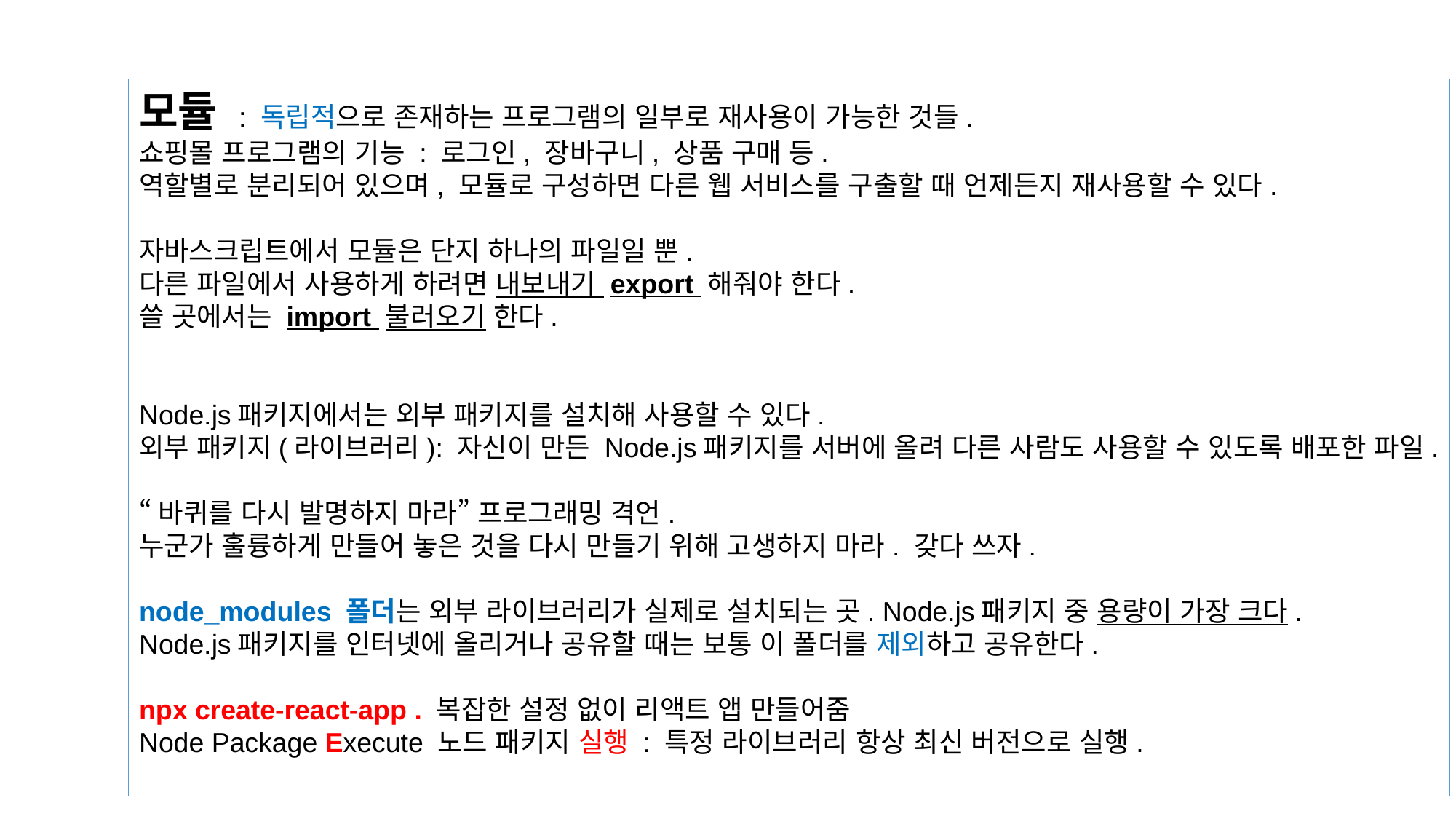

모듈 : 독립적으로 존재하는 프로그램의 일부로 재사용이 가능한 것들.
쇼핑몰 프로그램의 기능 : 로그인, 장바구니, 상품 구매 등.
역할별로 분리되어 있으며, 모듈로 구성하면 다른 웹 서비스를 구출할 때 언제든지 재사용할 수 있다.

자바스크립트에서 모듈은 단지 하나의 파일일 뿐.
다른 파일에서 사용하게 하려면 내보내기 export 해줘야 한다.
쓸 곳에서는 import 불러오기 한다.

Node.js패키지에서는 외부 패키지를 설치해 사용할 수 있다.
외부 패키지(라이브러리): 자신이 만든 Node.js패키지를 서버에 올려 다른 사람도 사용할 수 있도록 배포한 파일.

“바퀴를 다시 발명하지 마라” 프로그래밍 격언.
누군가 훌륭하게 만들어 놓은 것을 다시 만들기 위해 고생하지 마라. 갖다 쓰자.

node_modules 폴더는 외부 라이브러리가 실제로 설치되는 곳. Node.js패키지 중 용량이 가장 크다.
Node.js패키지를 인터넷에 올리거나 공유할 때는 보통 이 폴더를 제외하고 공유한다.

npx create-react-app . 복잡한 설정 없이 리액트 앱 만들어줌
Node Package Execute 노드 패키지 실행 : 특정 라이브러리 항상 최신 버전으로 실행.